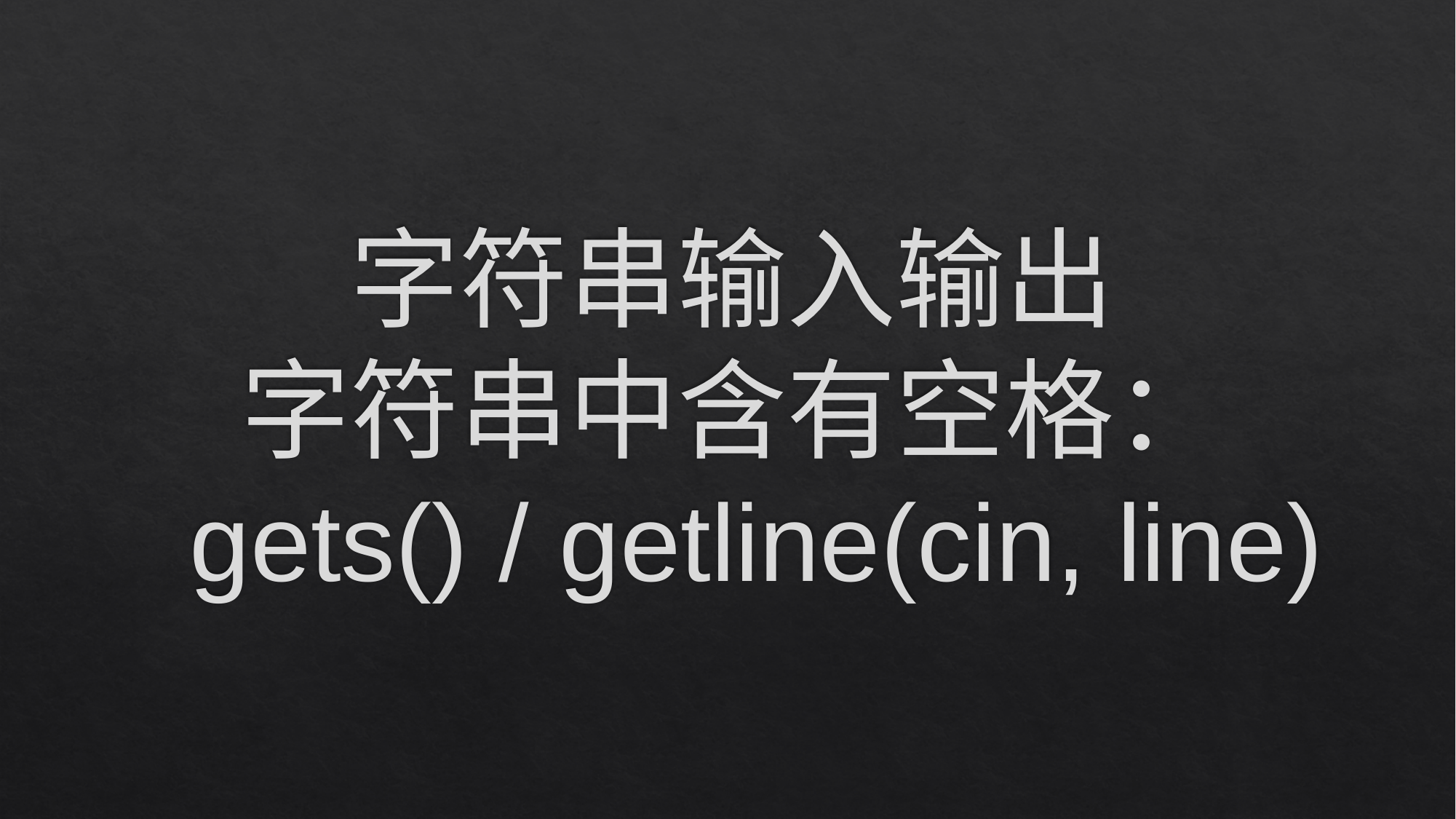

# 字符串输入输出 字符串中含有空格： gets() / getline(cin, line)